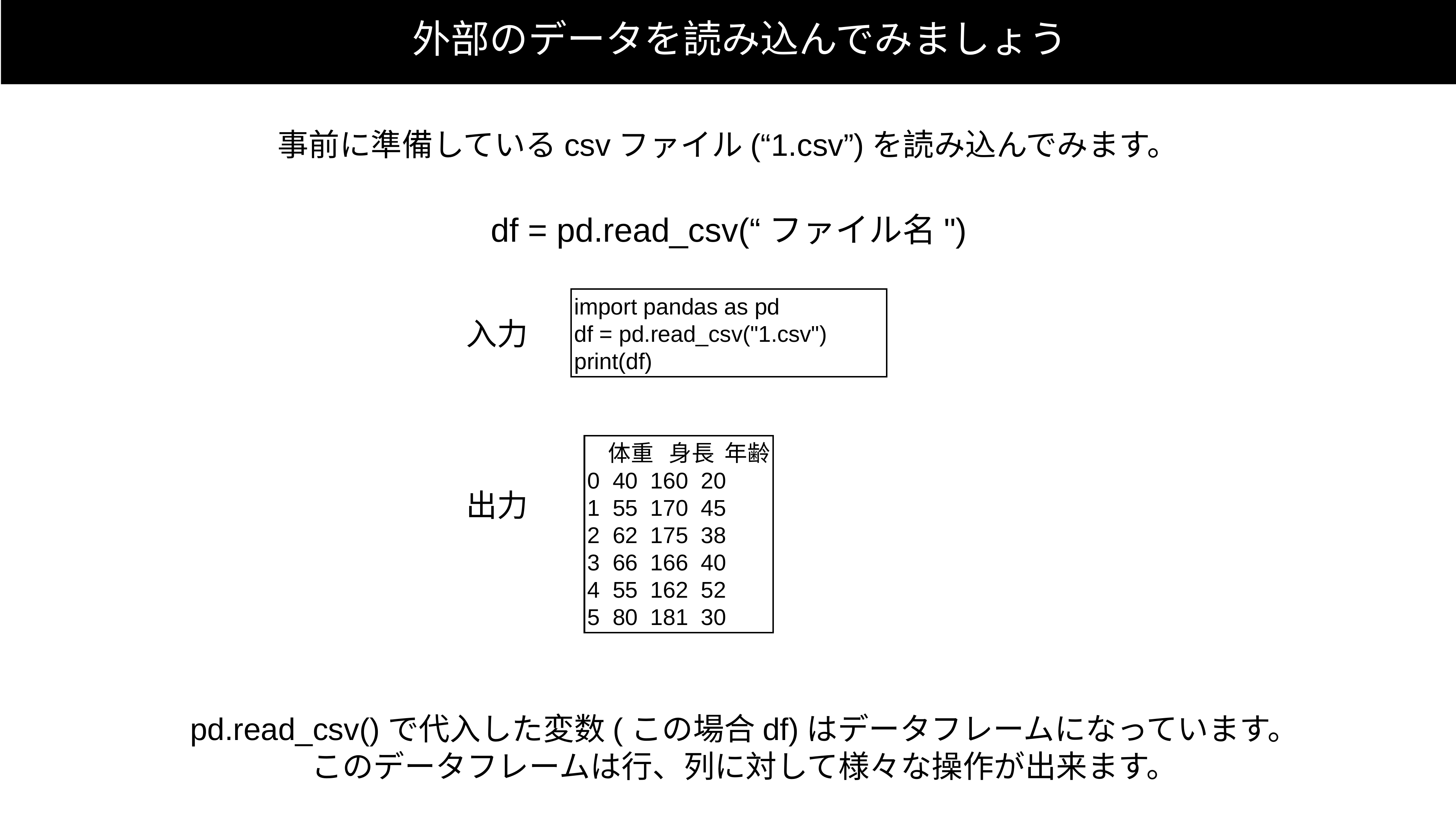

外部のデータを読み込んでみましょう
事前に準備しているcsvファイル(“1.csv”)を読み込んでみます。
df = pd.read_csv(“ファイル名")
import pandas as pd
df = pd.read_csv("1.csv")
print(df)
入力
   体重   身長  年齢
0  40  160  20
1  55  170  45
2  62  175  38
3  66  166  40
4  55  162  52
5  80  181  30
出力
pd.read_csv()で代入した変数(この場合df)はデータフレームになっています。
このデータフレームは行、列に対して様々な操作が出来ます。